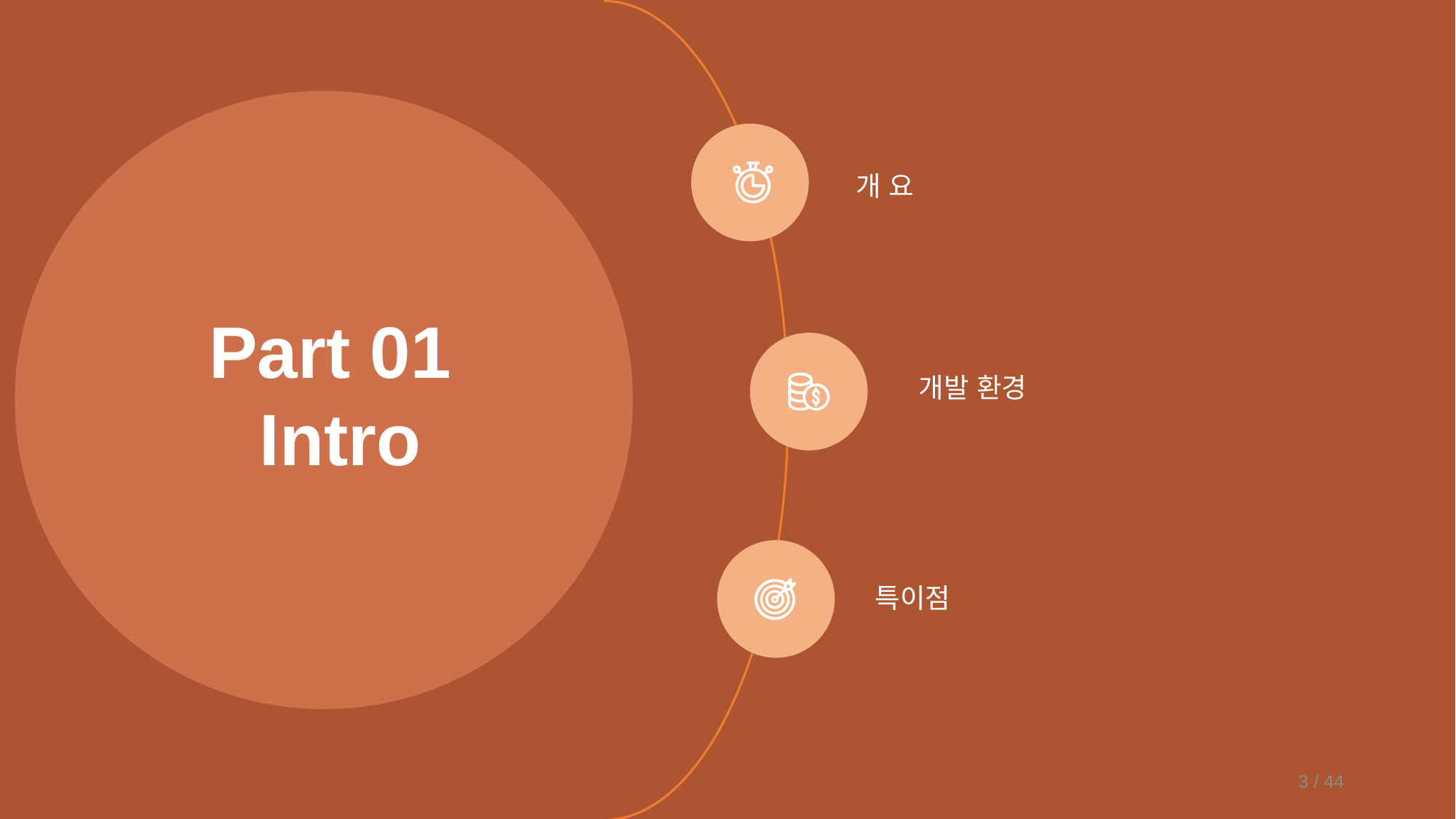

개 요
Part 01
Intro

개발 환경

특이점

3 / 44